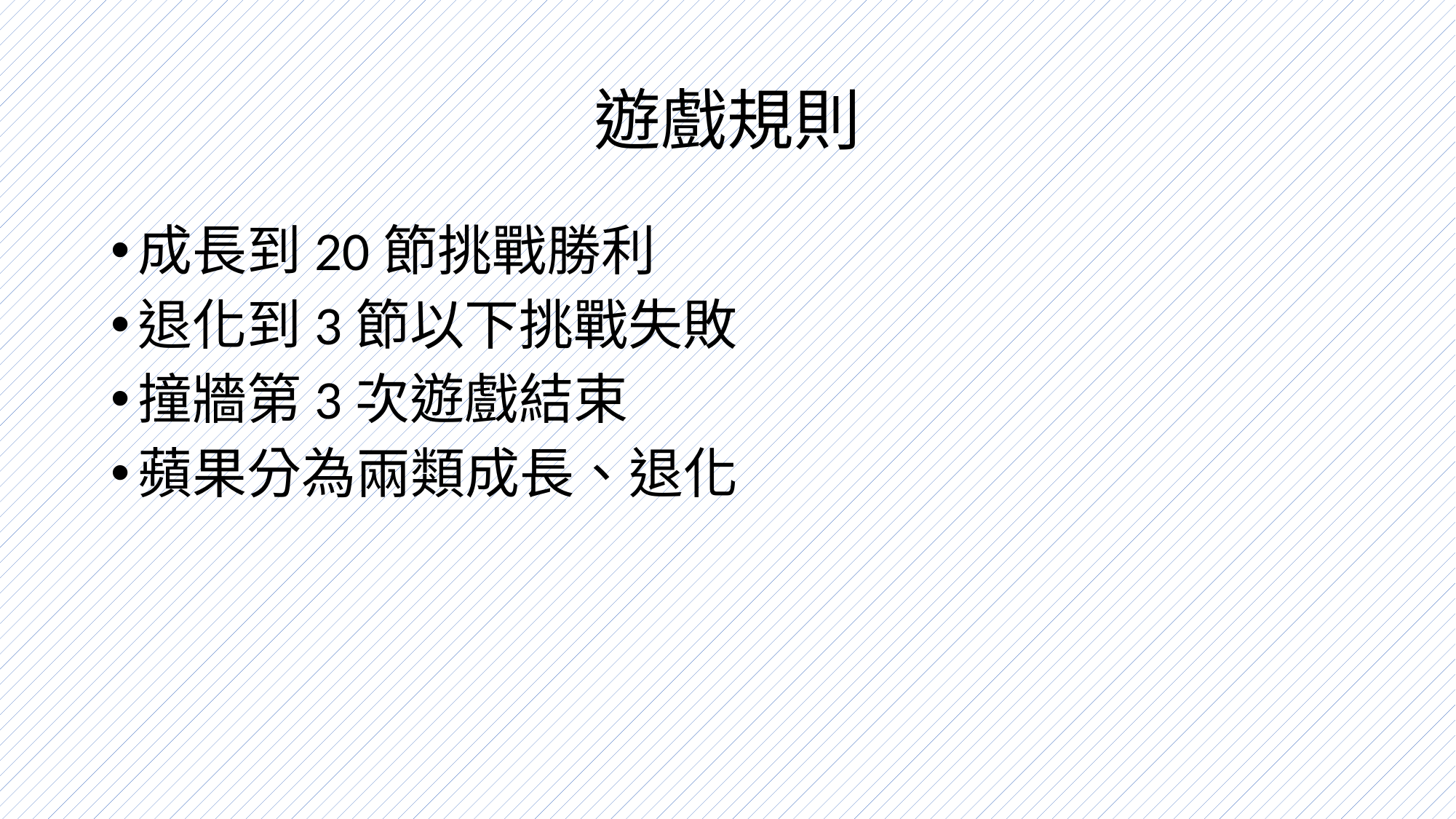

# 遊戲規則
成長到20節挑戰勝利
退化到3節以下挑戰失敗
撞牆第3次遊戲結束
蘋果分為兩類成長、退化